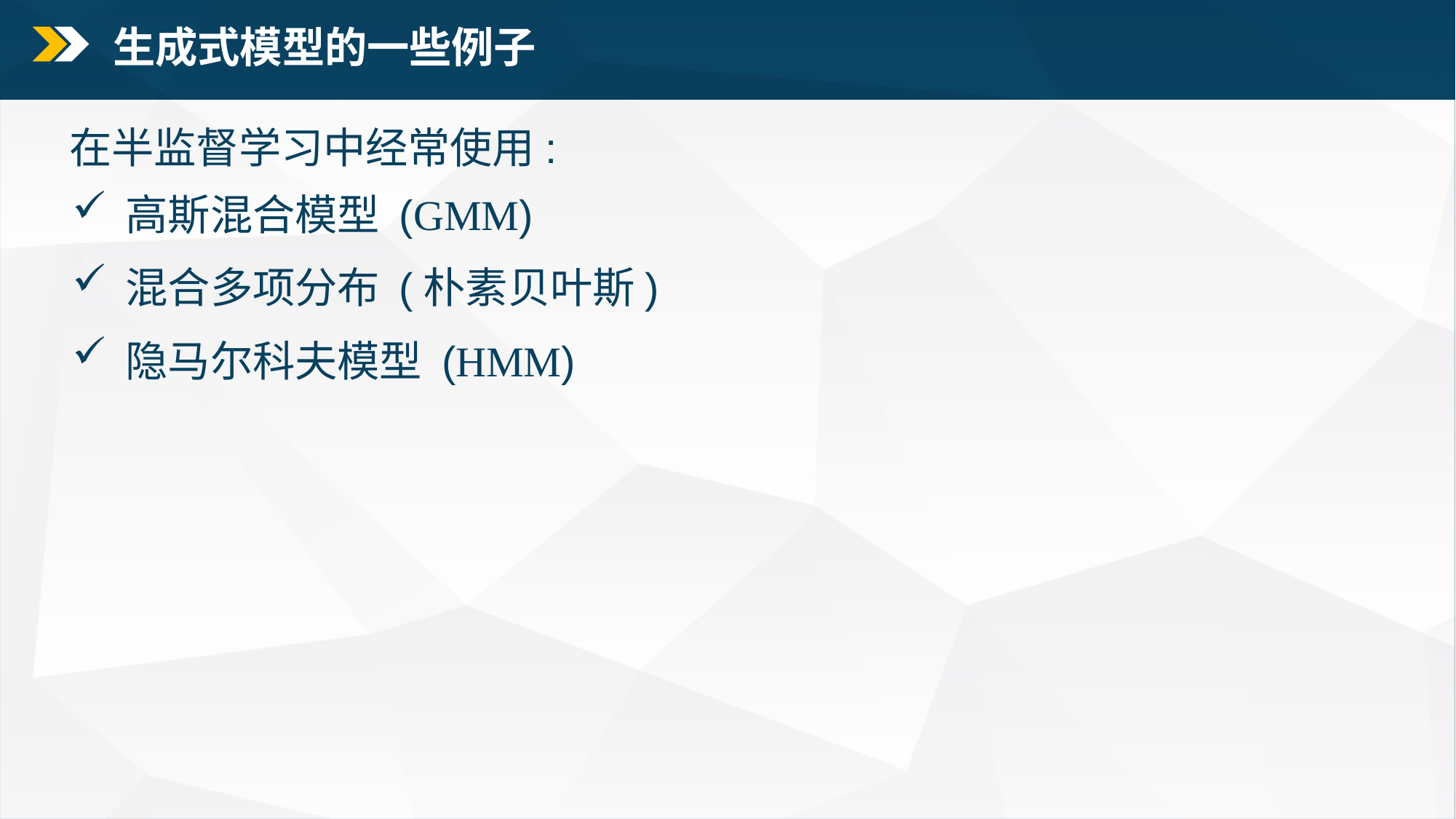

生成式模型的一些例子
在半监督学习中经常使用:
高斯混合模型 (GMM)
混合多项分布(朴素贝叶斯)
隐马尔科夫模型 (HMM)